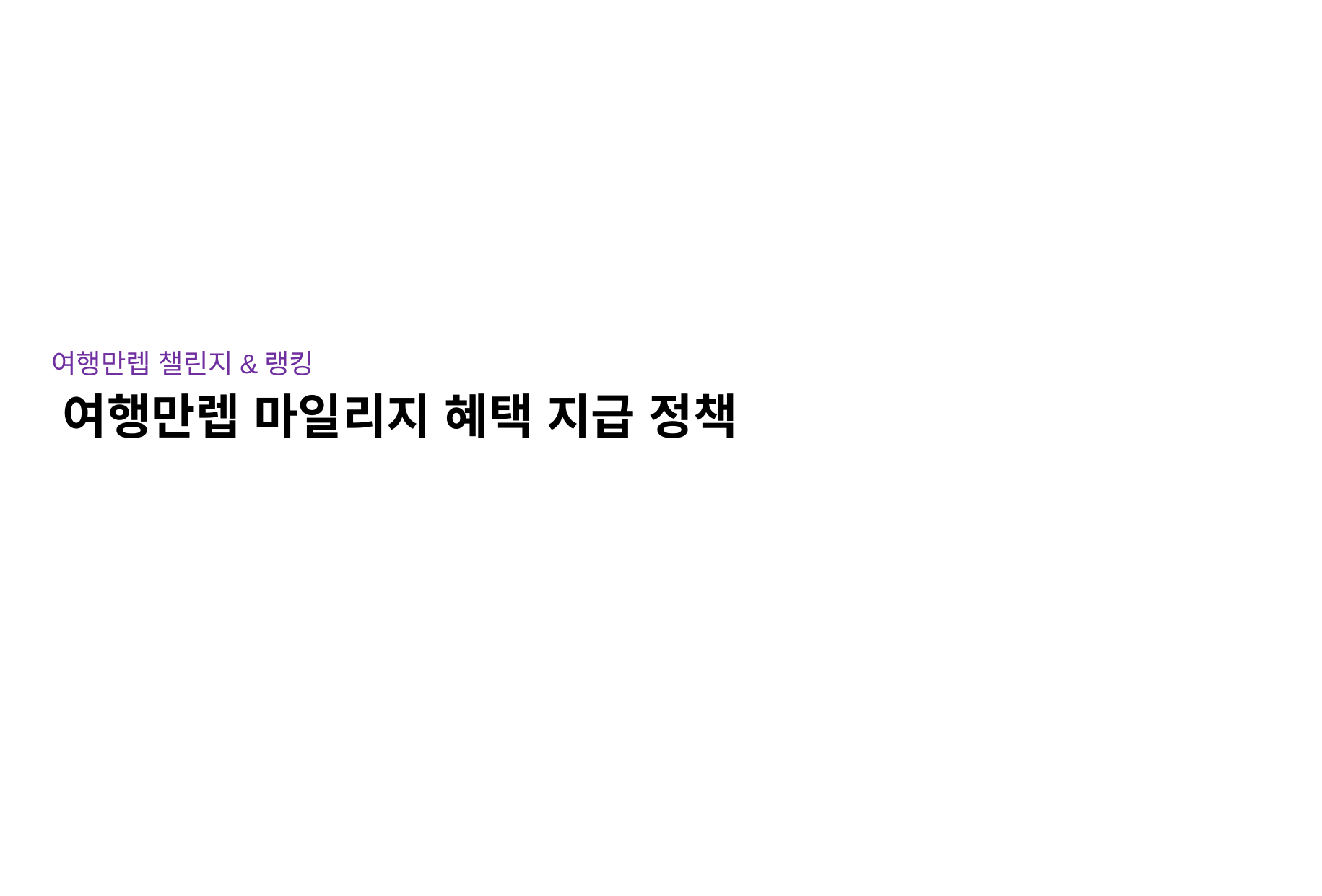

여행만렙 마일리지 혜택 지급 정책
     여행만렙 챌린지&랭킹